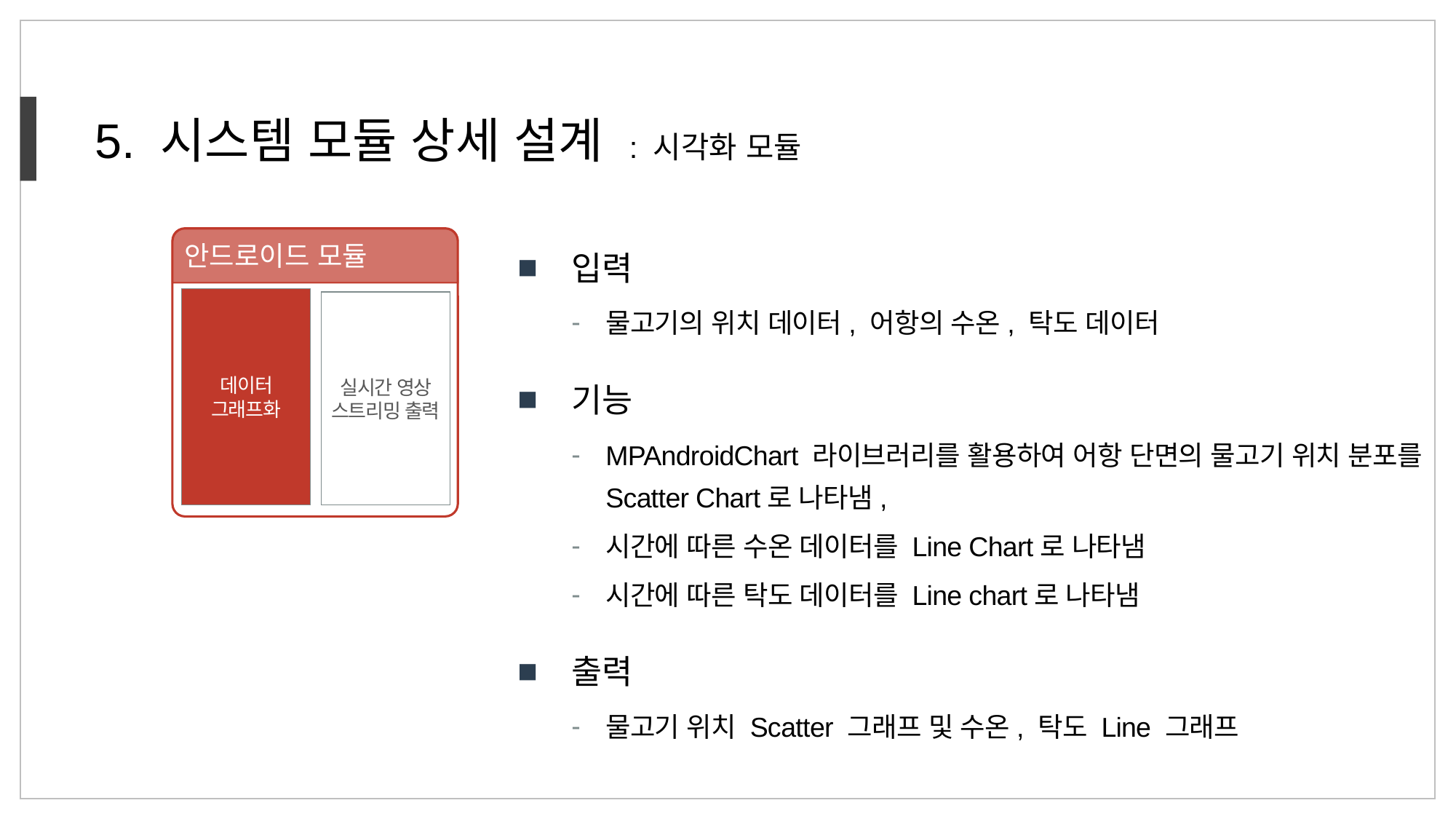

5. 시스템 모듈 상세 설계 : 시각화 모듈
입력
물고기의 위치 데이터, 어항의 수온, 탁도 데이터
기능
MPAndroidChart 라이브러리를 활용하여 어항 단면의 물고기 위치 분포를 Scatter Chart로 나타냄,
시간에 따른 수온 데이터를 Line Chart로 나타냄
시간에 따른 탁도 데이터를 Line chart로 나타냄
출력
물고기 위치 Scatter 그래프 및 수온, 탁도 Line 그래프

안드로이드 모듈
데이터 그래프화
실시간 영상 스트리밍 출력